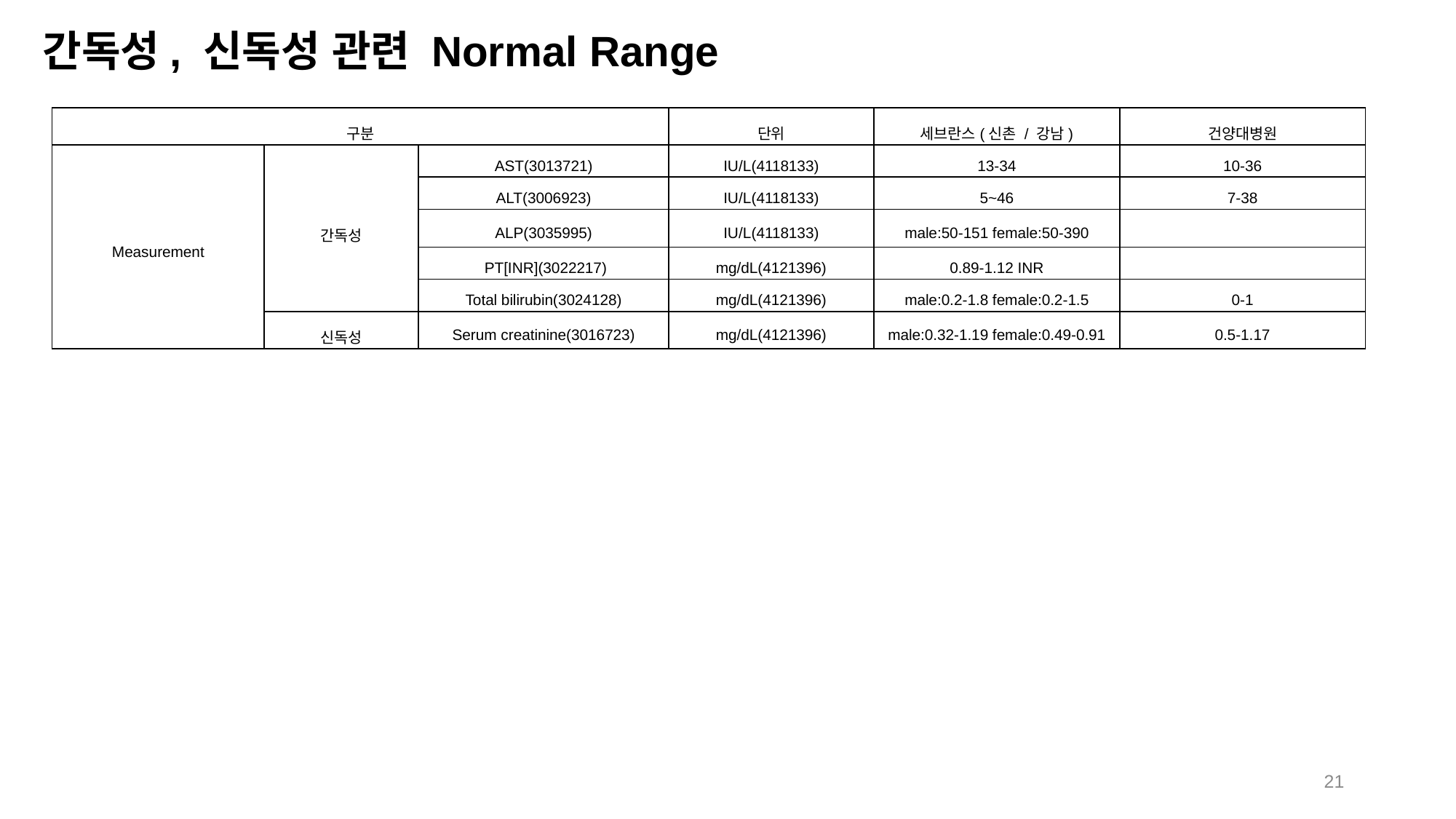

# 간독성, 신독성 관련 Normal Range
| 구분 |  |  | 단위 | 세브란스(신촌 / 강남) | 건양대병원 |
| --- | --- | --- | --- | --- | --- |
| Measurement | 간독성 | AST(3013721) | IU/L(4118133) | 13-34 | 10-36 |
|  |  | ALT(3006923) | IU/L(4118133) | 5~46 | 7-38 |
|  |  | ALP(3035995) | IU/L(4118133) | male:50-151 female:50-390 |  |
|  |  | PT[INR](3022217) | mg/dL(4121396) | 0.89-1.12 INR |  |
|  |  | Total bilirubin(3024128) | mg/dL(4121396) | male:0.2-1.8 female:0.2-1.5 | 0-1 |
|  | 신독성 | Serum creatinine(3016723) | mg/dL(4121396) | male:0.32-1.19 female:0.49-0.91 | 0.5-1.17 |
21